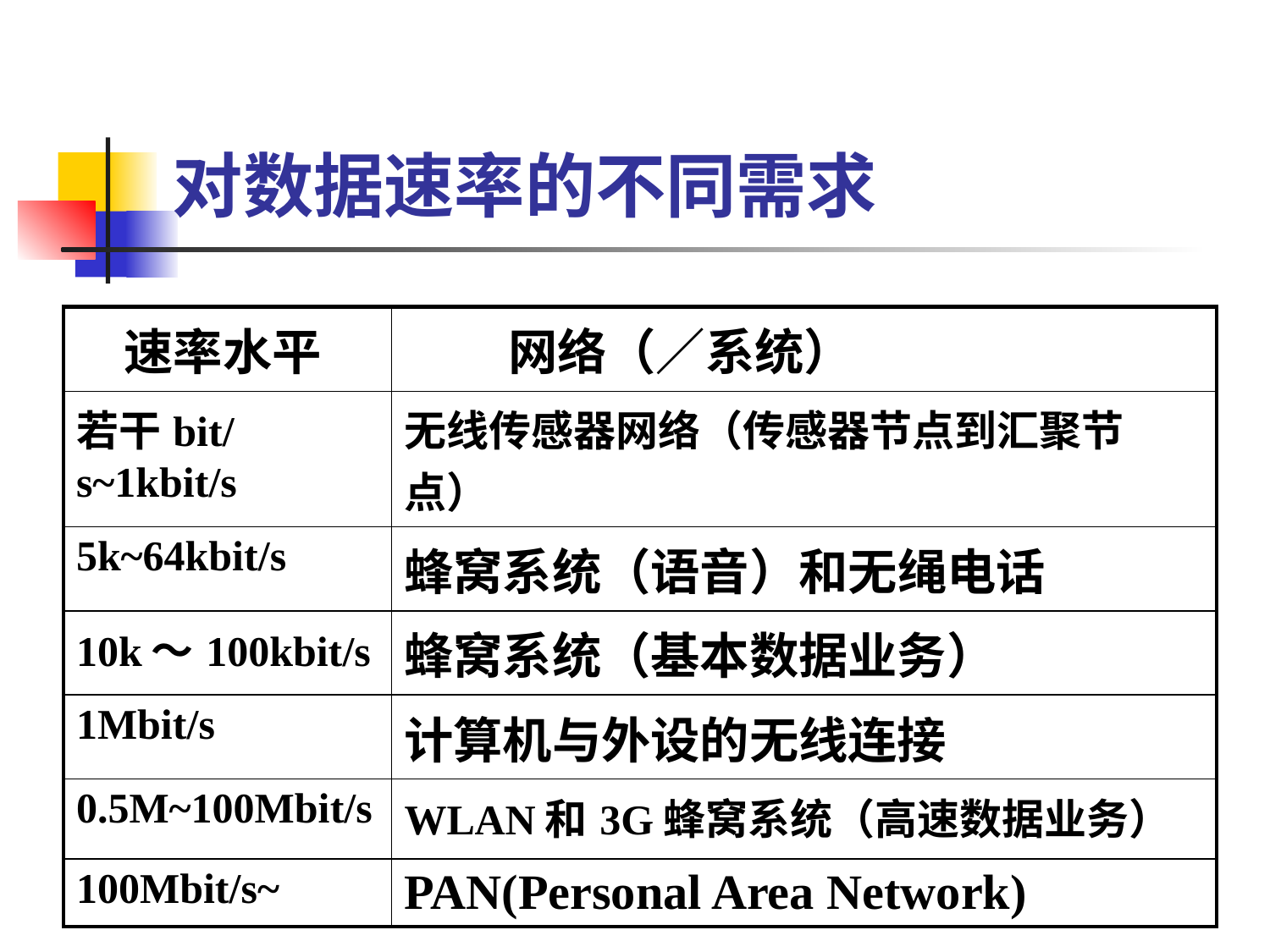

# 对数据速率的不同需求
| 速率水平 | 网络（／系统） |
| --- | --- |
| 若干bit/s~1kbit/s | 无线传感器网络（传感器节点到汇聚节点） |
| 5k~64kbit/s | 蜂窝系统（语音）和无绳电话 |
| 10k～100kbit/s | 蜂窝系统（基本数据业务） |
| 1Mbit/s | 计算机与外设的无线连接 |
| 0.5M~100Mbit/s | WLAN和3G蜂窝系统（高速数据业务） |
| 100Mbit/s~ | PAN(Personal Area Network) |